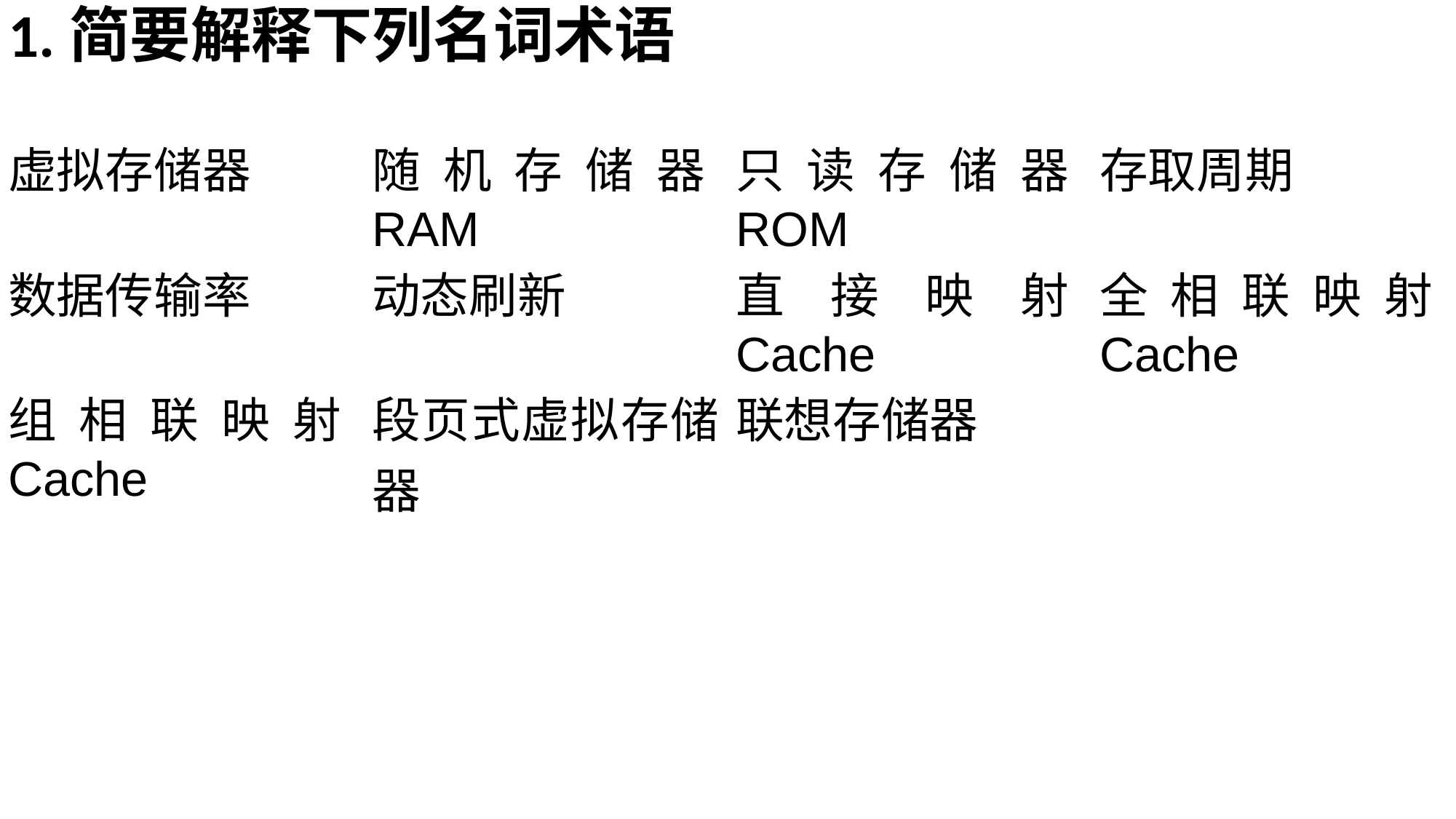

1.简要解释下列名词术语
| 虚拟存储器 | 随机存储器RAM | 只读存储器ROM | 存取周期 |
| --- | --- | --- | --- |
| 数据传输率 | 动态刷新 | 直接映射Cache | 全相联映射Cache |
| 组相联映射Cache | 段页式虚拟存储器 | 联想存储器 |  |